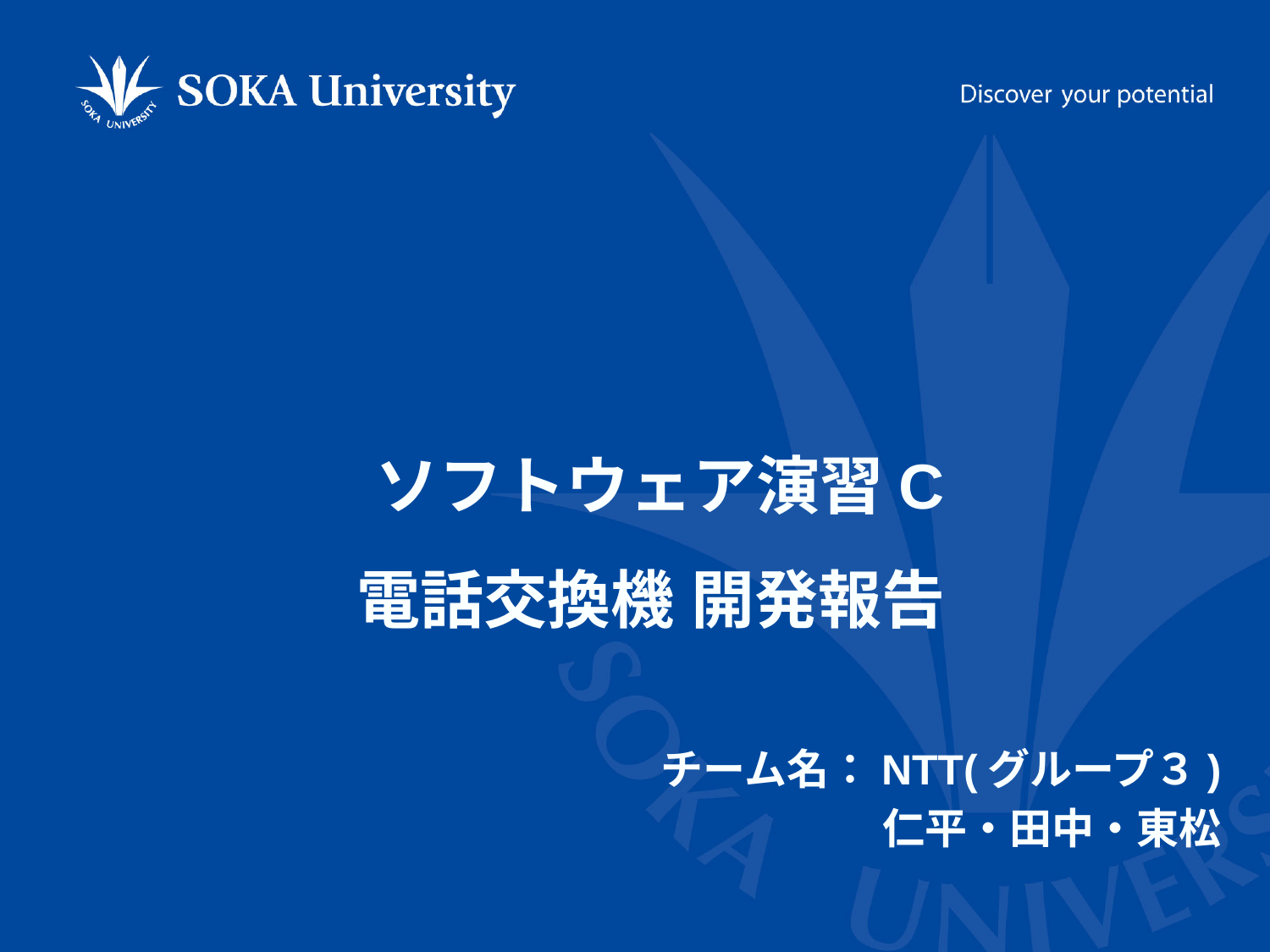

# ソフトウェア演習C
電話交換機 開発報告
チーム名：NTT(グループ３)
仁平・田中・東松